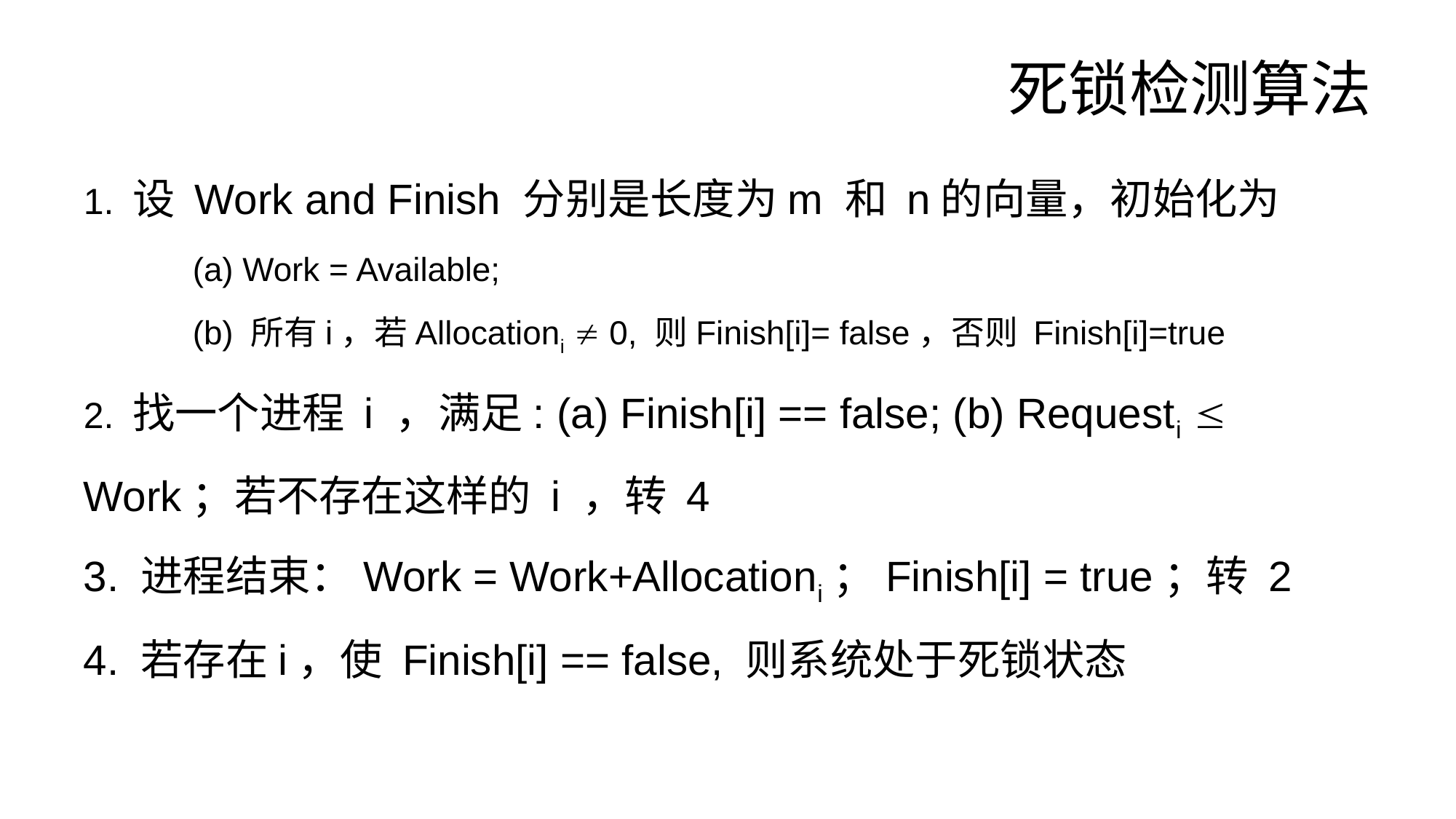

# 死锁检测算法
1. 设 Work and Finish 分别是长度为m 和 n的向量，初始化为
    	(a) Work = Available;
	(b) 所有i，若Allocationi ≠ 0, 则Finish[i]= false，否则 Finish[i]=true
2. 找一个进程 i ，满足: (a) Finish[i] == false; (b) Requesti ≤ Work；若不存在这样的 i ，转 4
3. 进程结束：Work = Work+Allocationi；Finish[i] = true；转 2
4. 若存在i，使 Finish[i] == false, 则系统处于死锁状态